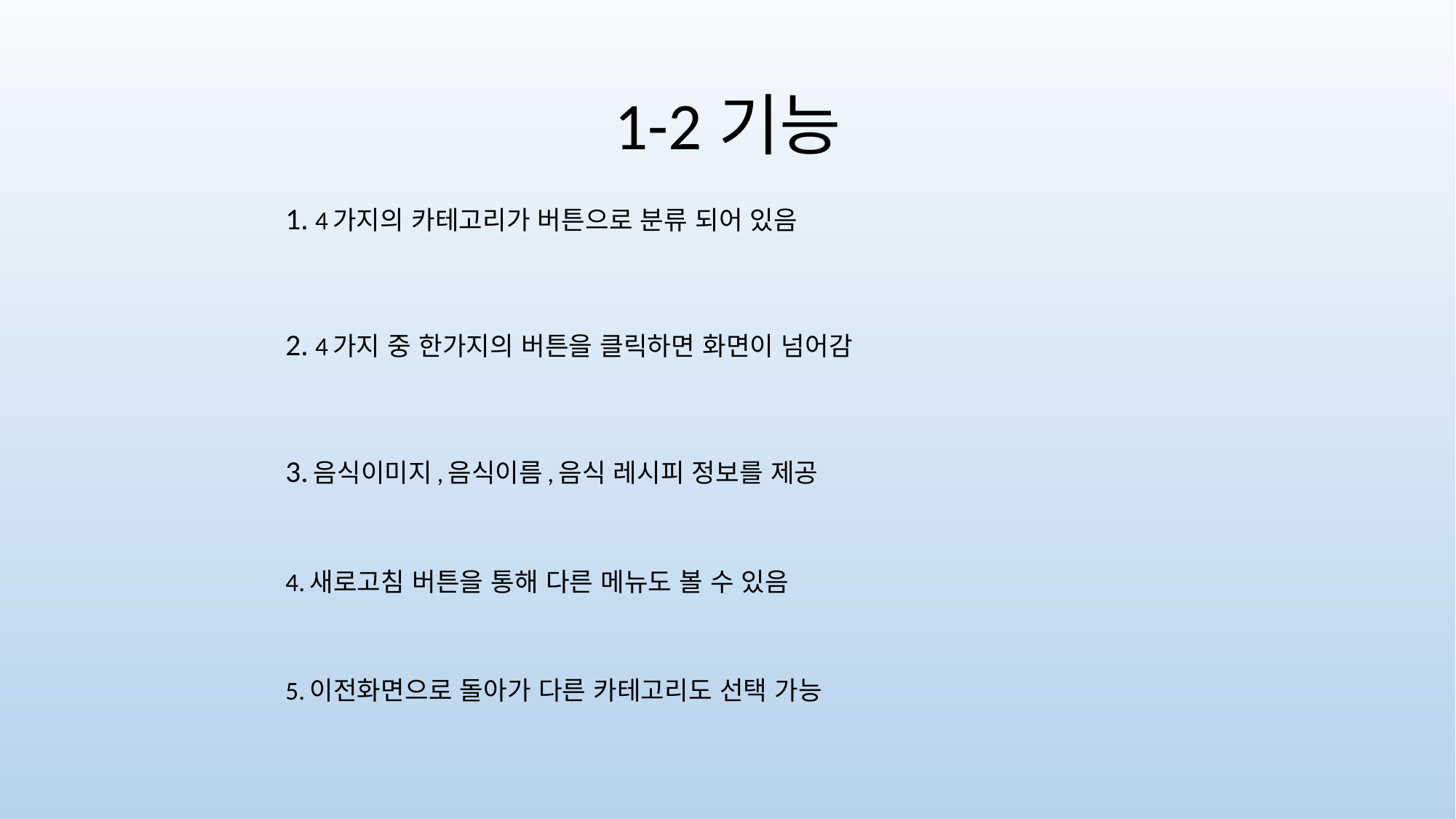

# 1-2기능
1. 4가지의 카테고리가 버튼으로 분류 되어 있음

2. 4가지 중 한가지의 버튼을 클릭하면 화면이 넘어감

3.음식이미지,음식이름,음식 레시피 정보를 제공

4.새로고침 버튼을 통해 다른 메뉴도 볼 수 있음

5.이전화면으로 돌아가 다른 카테고리도 선택 가능